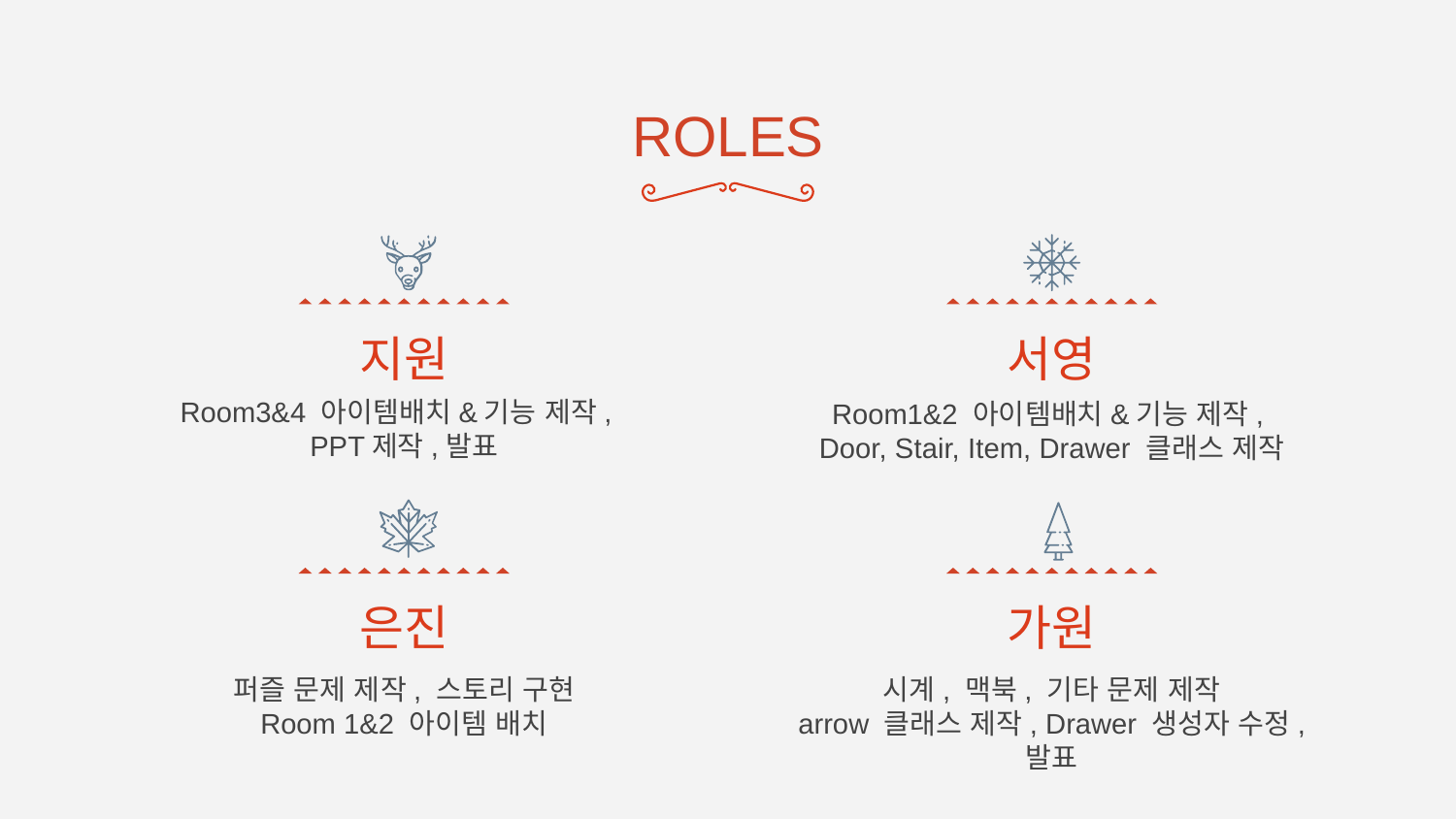

ROLES

# 지원
서영
Room3&4 아이템배치&기능 제작,
PPT제작,발표

Room1&2 아이템배치&기능 제작,
Door, Stair, Item, Drawer 클래스 제작

은진
가원
퍼즐 문제 제작, 스토리 구현
Room 1&2 아이템 배치
시계, 맥북, 기타 문제 제작
arrow 클래스 제작, Drawer 생성자 수정, 발표